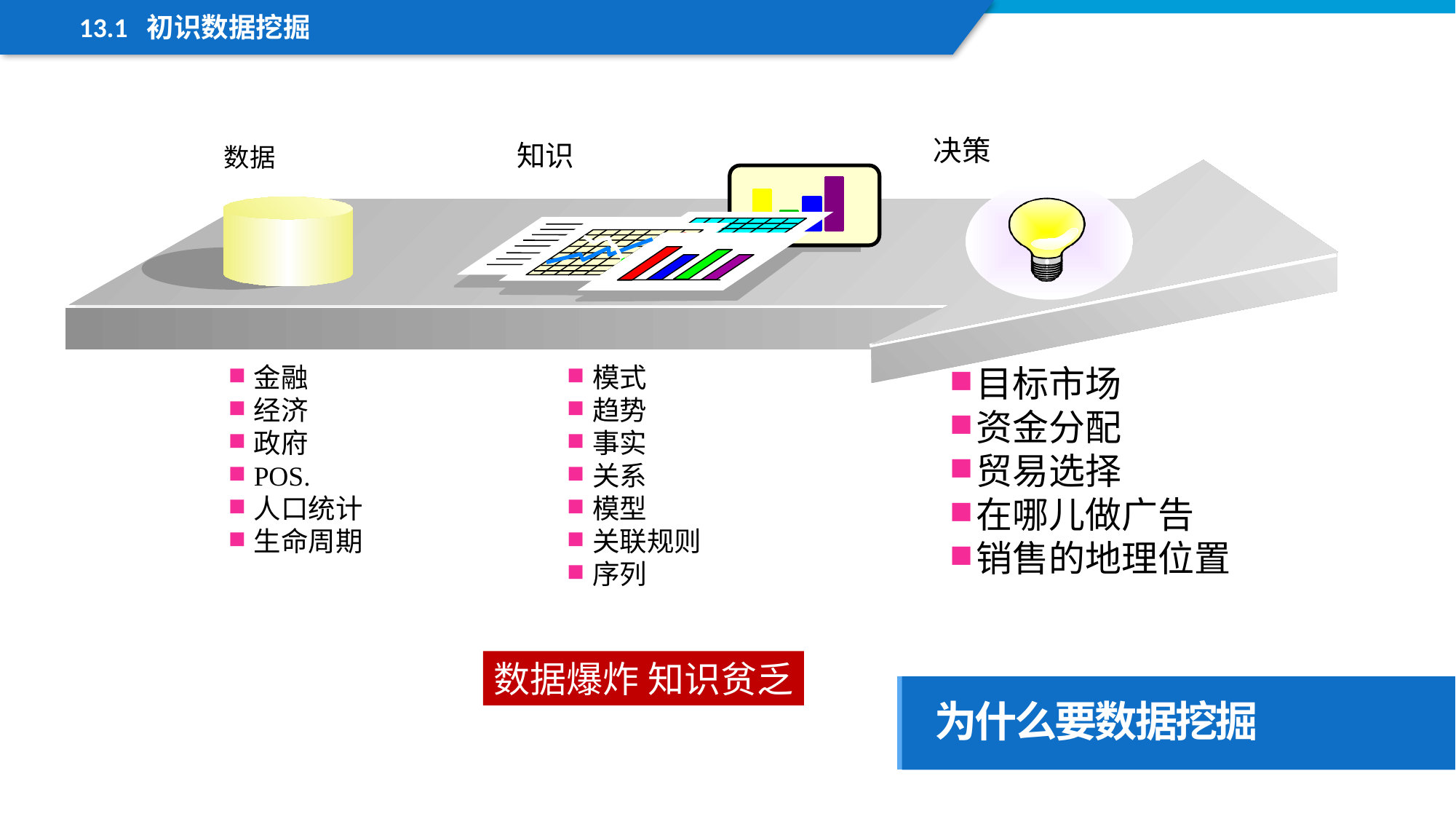

13.1  初识数据挖掘
决策
数据
知识

金融
经济
政府
POS.
人口统计
生命周期
模式
趋势
事实
关系
模型
关联规则
序列
目标市场
资金分配
贸易选择
在哪儿做广告
销售的地理位置
数据爆炸 知识贫乏
为什么要数据挖掘